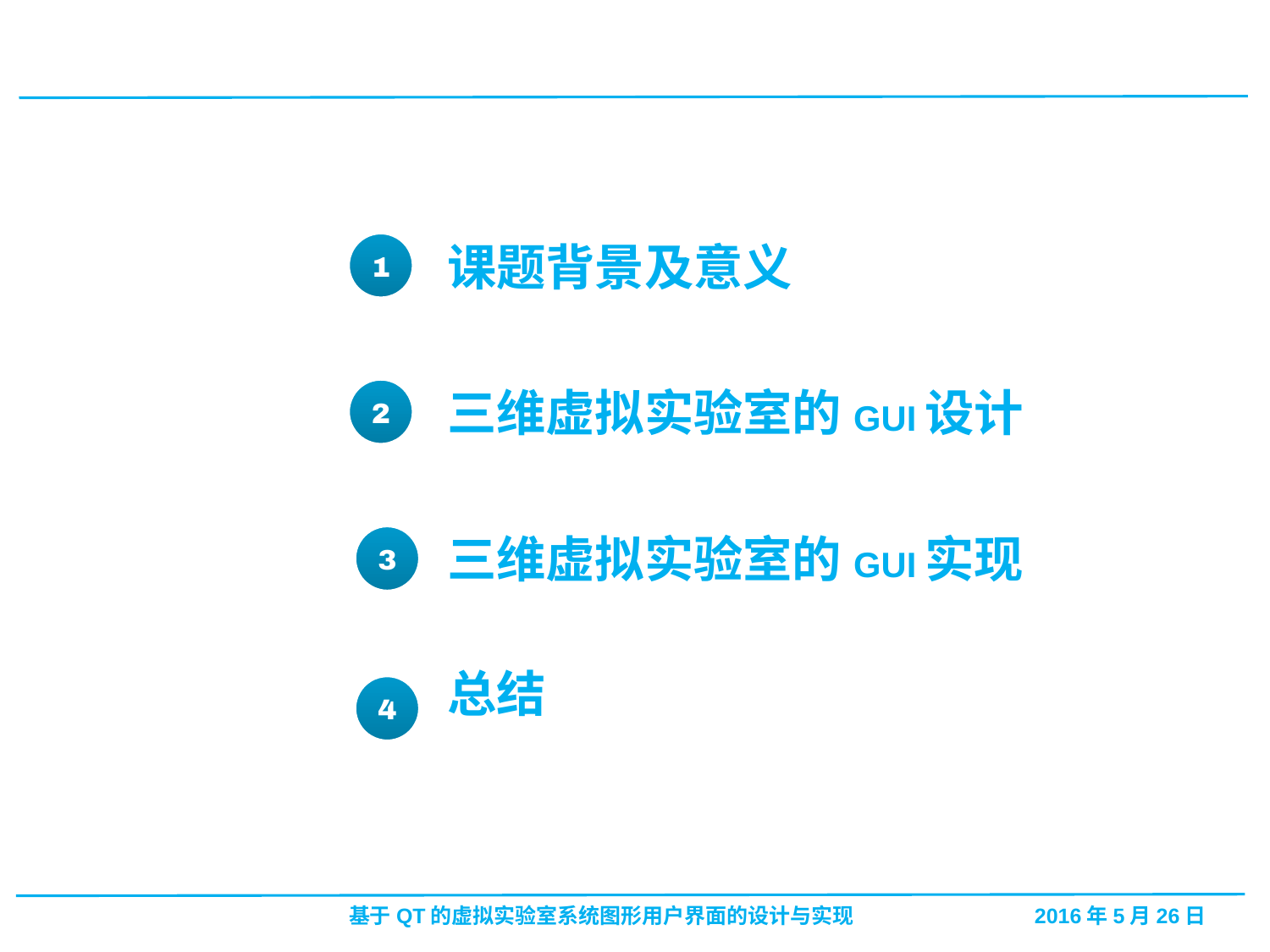

课题背景及意义
1
三维虚拟实验室的GUI设计
2
三维虚拟实验室的GUI实现
3
总结
4
                                                                 基于QT的虚拟实验室系统图形用户界面的设计与实现                                    2016年5月26日